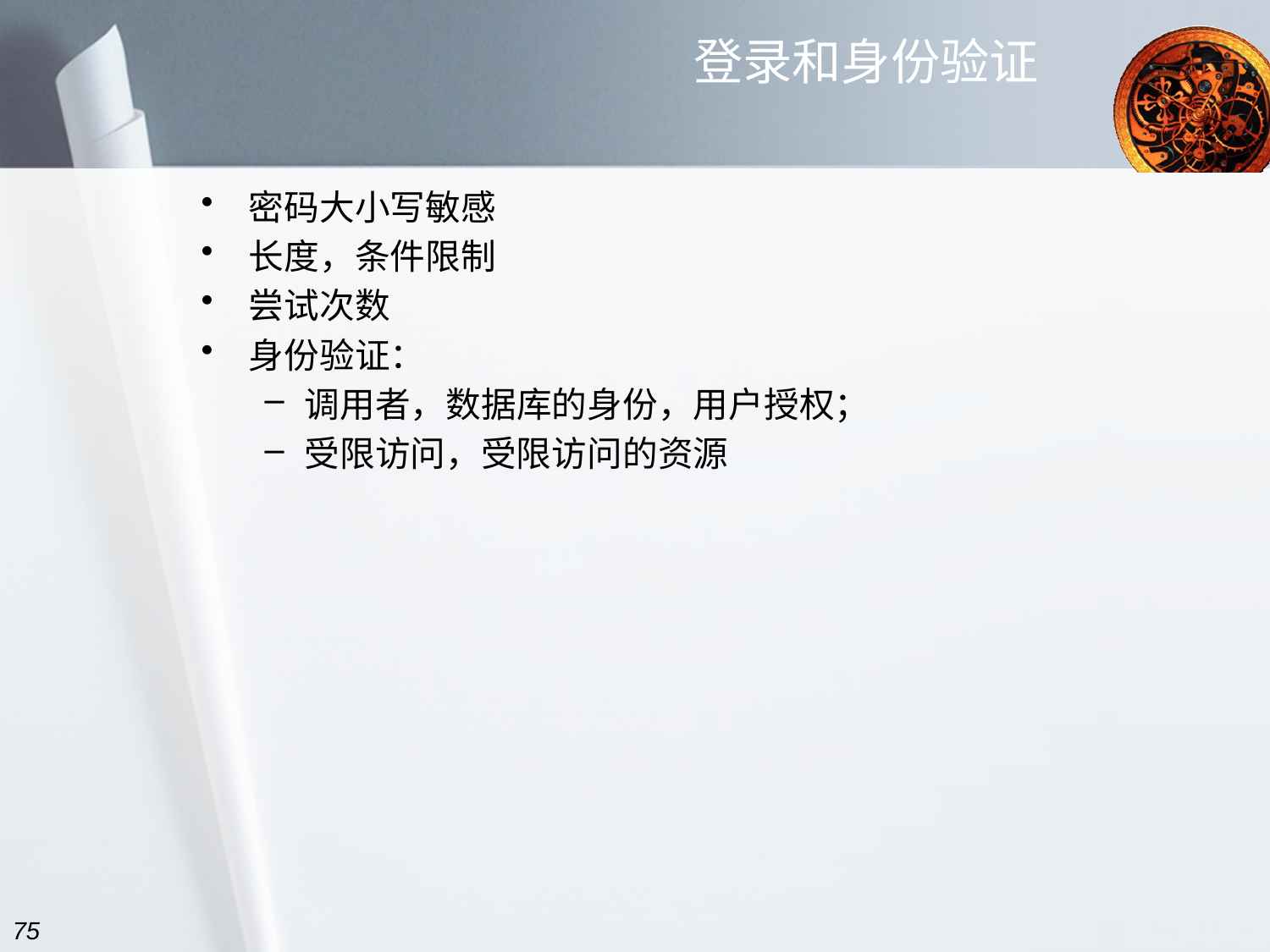

# 登录和身份验证
密码大小写敏感
长度，条件限制
尝试次数
身份验证：
调用者，数据库的身份，用户授权；
受限访问，受限访问的资源
75